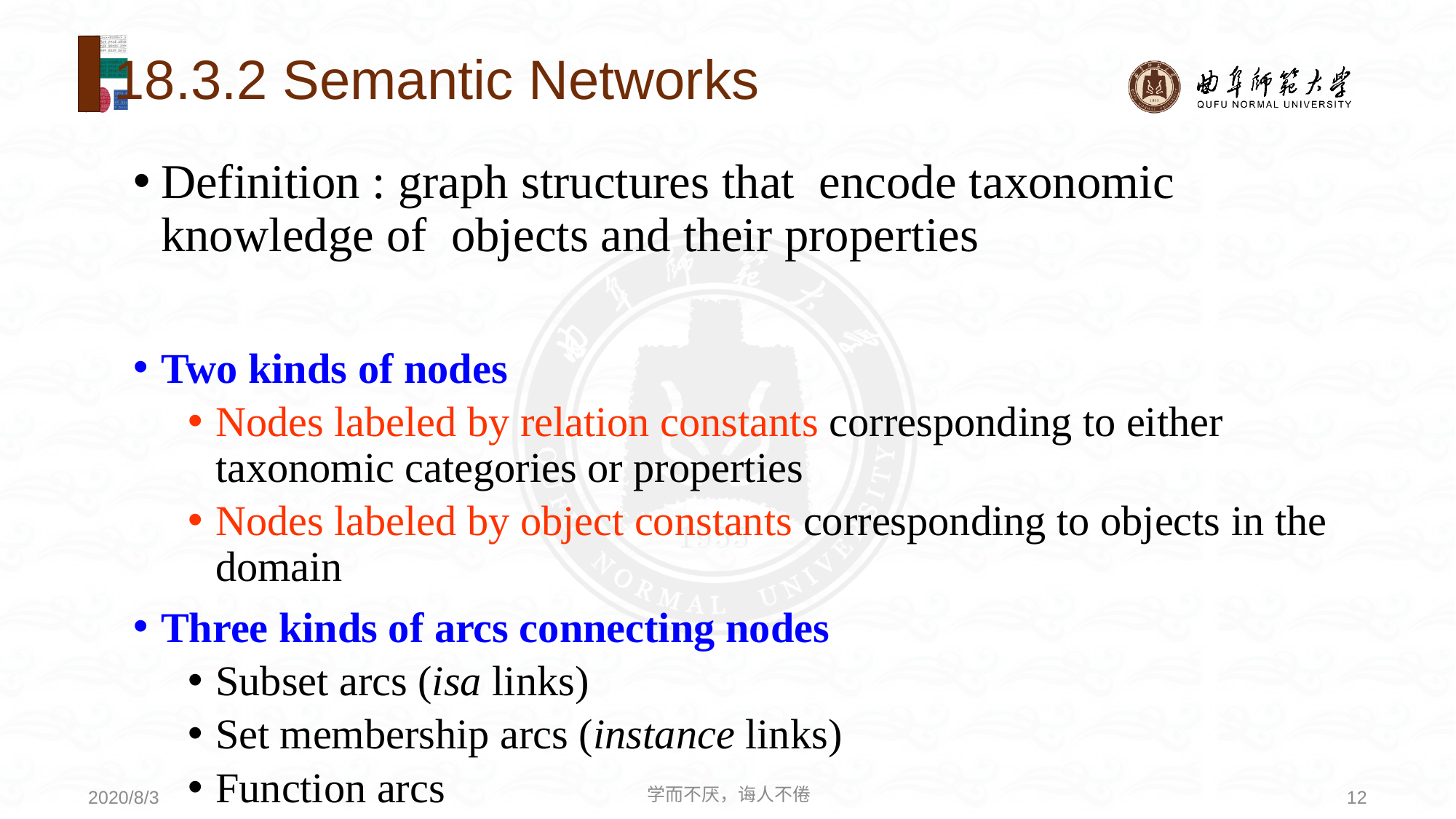

# 18.3.2 Semantic Networks
Definition : graph structures that  encode taxonomic knowledge of  objects and their properties
Two kinds of nodes
Nodes labeled by relation constants corresponding to either taxonomic categories or properties
Nodes labeled by object constants corresponding to objects in the domain
Three kinds of arcs connecting nodes
Subset arcs (isa links)
Set membership arcs (instance links)
Function arcs
学而不厌，诲人不倦
12
2020/8/3